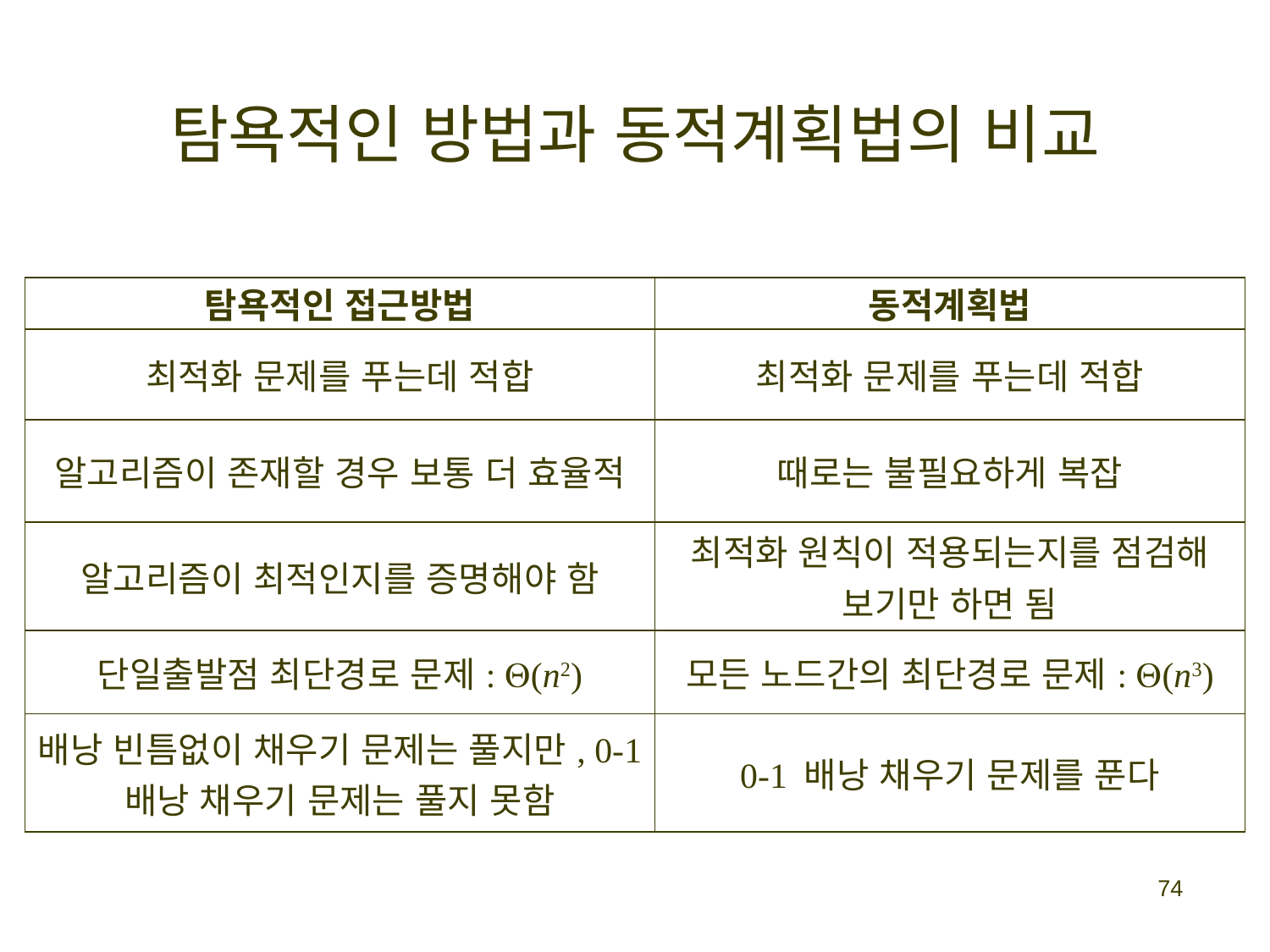

# 탐욕적인 방법과 동적계획법의 비교
| 탐욕적인 접근방법 | 동적계획법 |
| --- | --- |
| 최적화 문제를 푸는데 적합 | 최적화 문제를 푸는데 적합 |
| 알고리즘이 존재할 경우 보통 더 효율적 | 때로는 불필요하게 복잡 |
| 알고리즘이 최적인지를 증명해야 함 | 최적화 원칙이 적용되는지를 점검해 보기만 하면 됨 |
| 단일출발점 최단경로 문제: Θ(n2) | 모든 노드간의 최단경로 문제: Θ(n3) |
| 배낭 빈틈없이 채우기 문제는 풀지만, 0-1 배낭 채우기 문제는 풀지 못함 | 0-1 배낭 채우기 문제를 푼다 |
74